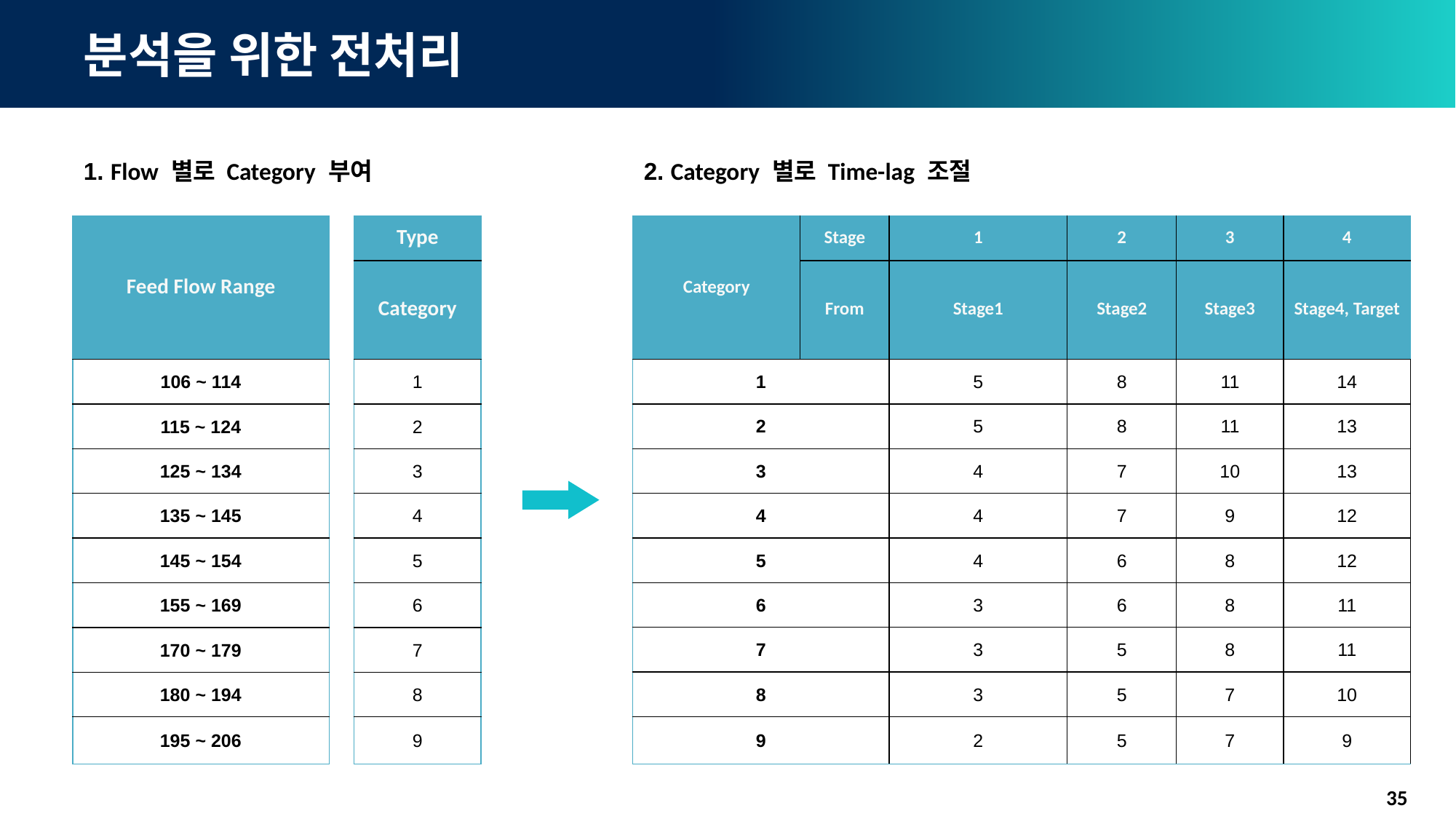

# 분석을 위한 전처리
1. Flow 별로 Category 부여
2. Category 별로 Time-lag 조절
| Category | Stage | 1 | 2 | 3 | 4 |
| --- | --- | --- | --- | --- | --- |
|  | From | Stage1 | Stage2 | Stage3 | Stage4, Target |
| 1 |  | 5 | 8 | 11 | 14 |
| 2 |  | 5 | 8 | 11 | 13 |
| 3 |  | 4 | 7 | 10 | 13 |
| 4 |  | 4 | 7 | 9 | 12 |
| 5 |  | 4 | 6 | 8 | 12 |
| 6 |  | 3 | 6 | 8 | 11 |
| 7 |  | 3 | 5 | 8 | 11 |
| 8 |  | 3 | 5 | 7 | 10 |
| 9 |  | 2 | 5 | 7 | 9 |
| Feed Flow Range |
| --- |
| 106 ~ 114 |
| 115 ~ 124 |
| 125 ~ 134 |
| 135 ~ 145 |
| 145 ~ 154 |
| 155 ~ 169 |
| 170 ~ 179 |
| 180 ~ 194 |
| 195 ~ 206 |
| Type |
| --- |
| Category |
| 1 |
| 2 |
| 3 |
| 4 |
| 5 |
| 6 |
| 7 |
| 8 |
| 9 |

35